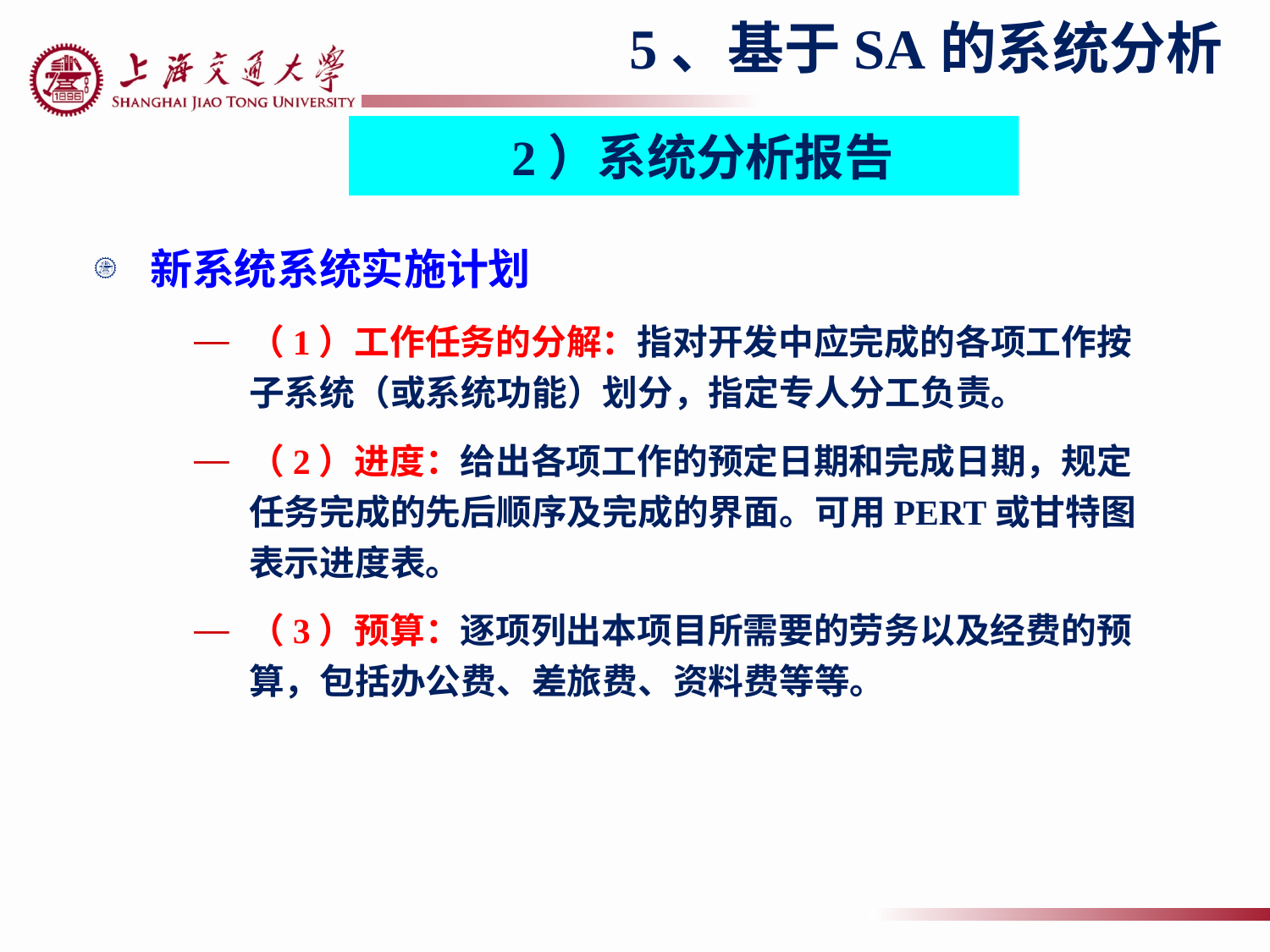

5、基于SA的系统分析
2）系统分析报告
新系统系统实施计划
（1）工作任务的分解：指对开发中应完成的各项工作按子系统（或系统功能）划分，指定专人分工负责。
（2）进度：给出各项工作的预定日期和完成日期，规定任务完成的先后顺序及完成的界面。可用PERT或甘特图表示进度表。
（3）预算：逐项列出本项目所需要的劳务以及经费的预算，包括办公费、差旅费、资料费等等。